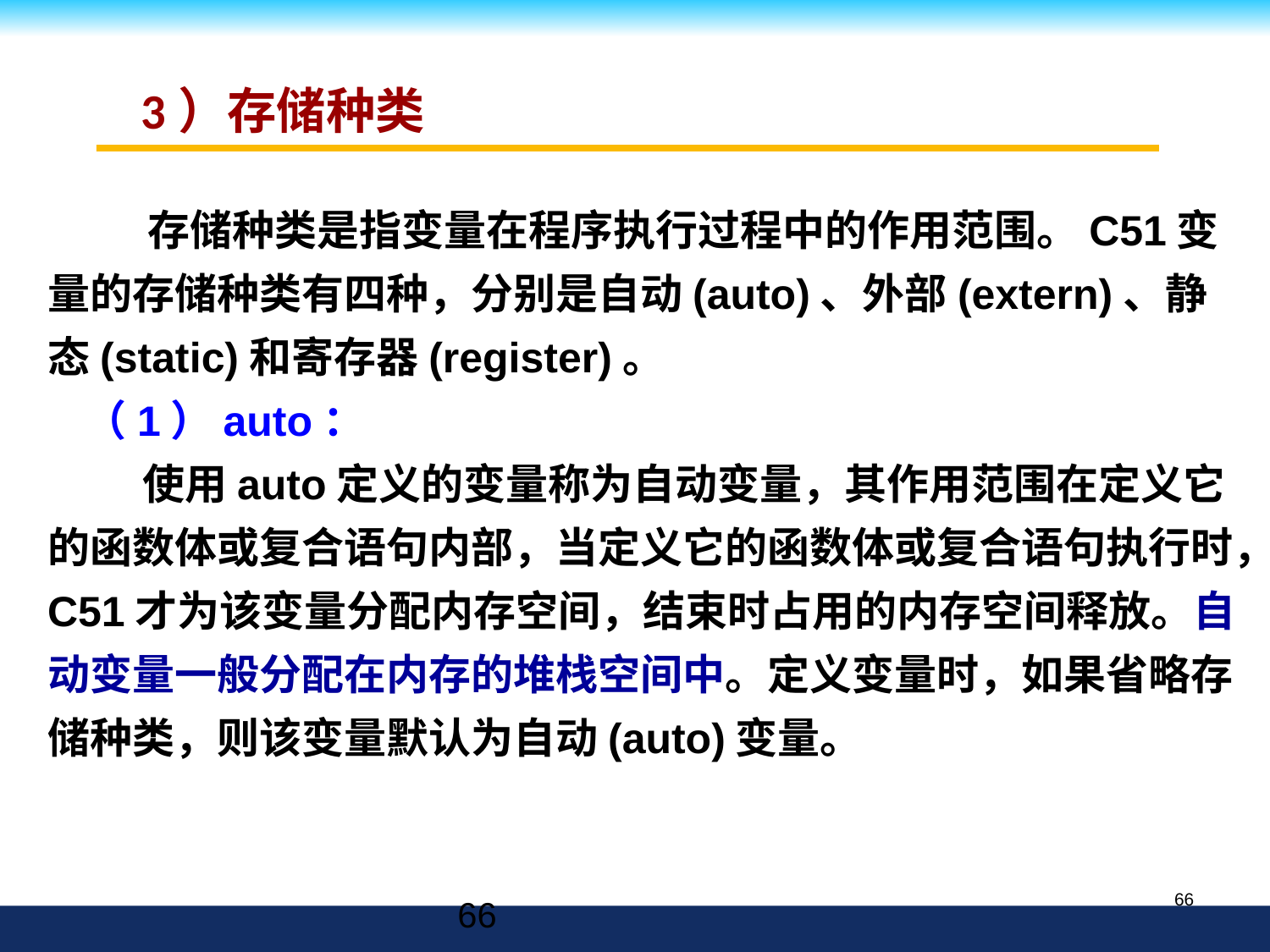

3）存储种类

     存储种类是指变量在程序执行过程中的作用范围。C51变量的存储种类有四种，分别是自动(auto)、外部(extern)、静态(static)和寄存器(register)。
（1）auto：
     使用auto定义的变量称为自动变量，其作用范围在定义它的函数体或复合语句内部，当定义它的函数体或复合语句执行时，C51才为该变量分配内存空间，结束时占用的内存空间释放。自动变量一般分配在内存的堆栈空间中。定义变量时，如果省略存储种类，则该变量默认为自动(auto)变量。
66
66